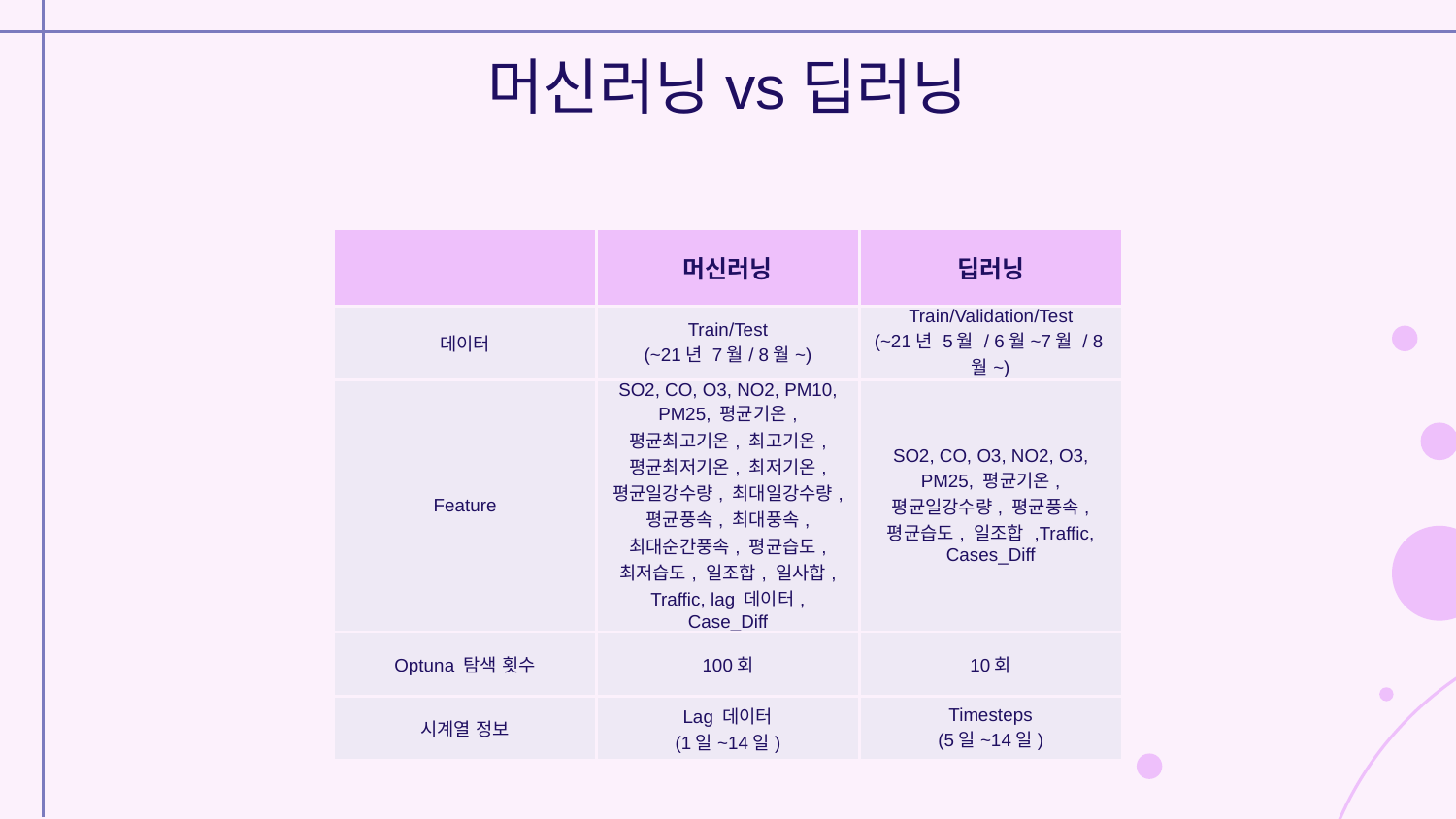

# 머신러닝vs딥러닝
|  | 머신러닝 | 딥러닝 |
| --- | --- | --- |
| 데이터 | Train/Test (~21년 7월/ 8월~) | Train/Validation/Test (~21년 5월 / 6월~7월 / 8월~) |
| Feature | SO2, CO, O3, NO2, PM10, PM25, 평균기온, 평균최고기온, 최고기온, 평균최저기온, 최저기온, 평균일강수량, 최대일강수량, 평균풍속, 최대풍속, 최대순간풍속, 평균습도, 최저습도, 일조합, 일사합, Traffic, lag 데이터, Case\_Diff | SO2, CO, O3, NO2, O3, PM25, 평균기온, 평균일강수량, 평균풍속, 평균습도, 일조합 ,Traffic, Cases\_Diff |
| Optuna 탐색 횟수 | 100회 | 10회 |
| 시계열 정보 | Lag 데이터 (1일~14일) | Timesteps (5일~14일) |